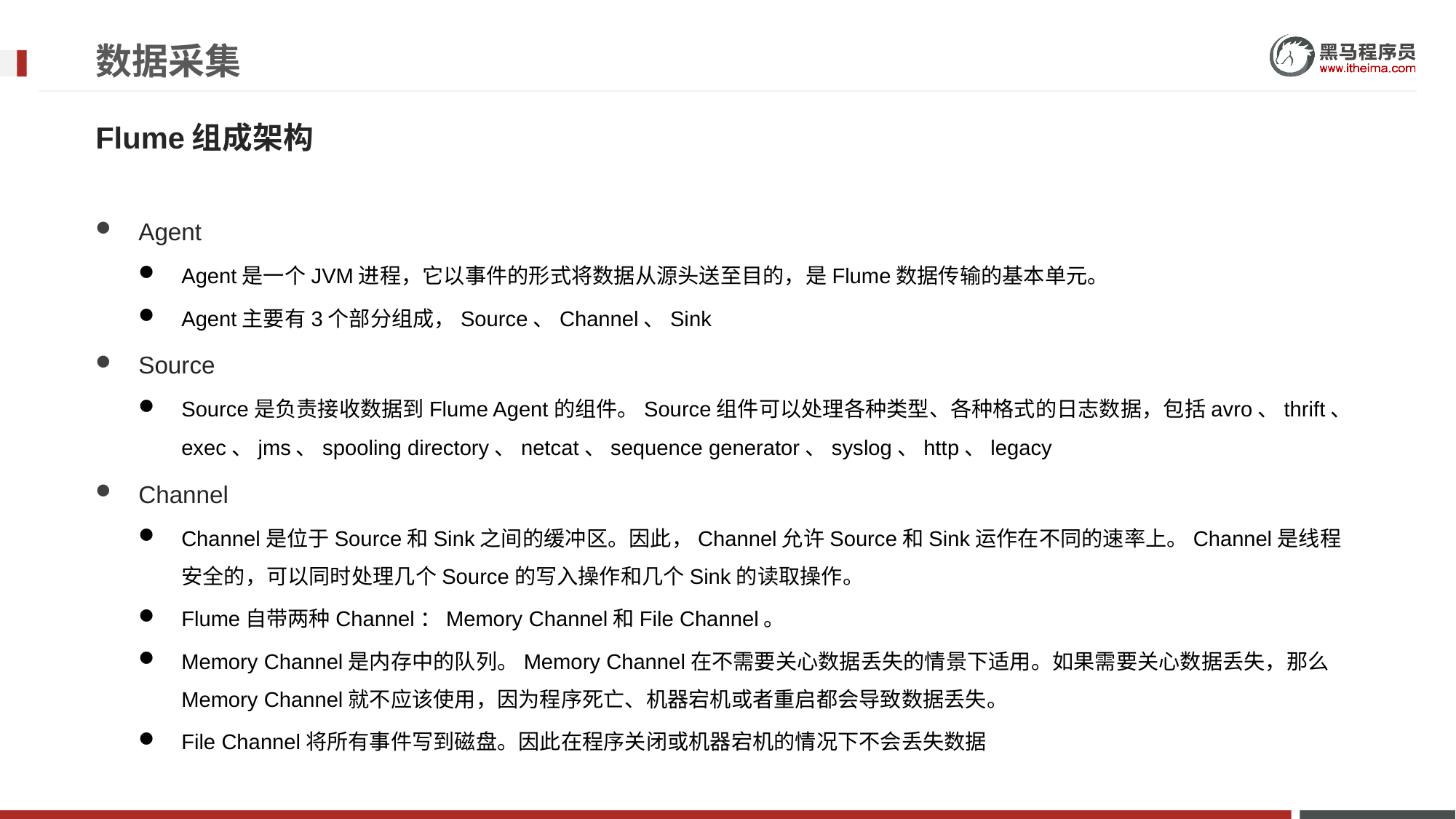

# 数据采集
Flume组成架构
Agent
Agent是一个JVM进程，它以事件的形式将数据从源头送至目的，是Flume数据传输的基本单元。
Agent主要有3个部分组成，Source、Channel、Sink
Source
Source是负责接收数据到Flume Agent的组件。Source组件可以处理各种类型、各种格式的日志数据，包括avro、thrift、exec、jms、spooling directory、netcat、sequence generator、syslog、http、legacy
Channel
Channel是位于Source和Sink之间的缓冲区。因此，Channel允许Source和Sink运作在不同的速率上。Channel是线程安全的，可以同时处理几个Source的写入操作和几个Sink的读取操作。
Flume自带两种Channel：Memory Channel和File Channel。
Memory Channel是内存中的队列。Memory Channel在不需要关心数据丢失的情景下适用。如果需要关心数据丢失，那么Memory Channel就不应该使用，因为程序死亡、机器宕机或者重启都会导致数据丢失。
File Channel将所有事件写到磁盘。因此在程序关闭或机器宕机的情况下不会丢失数据